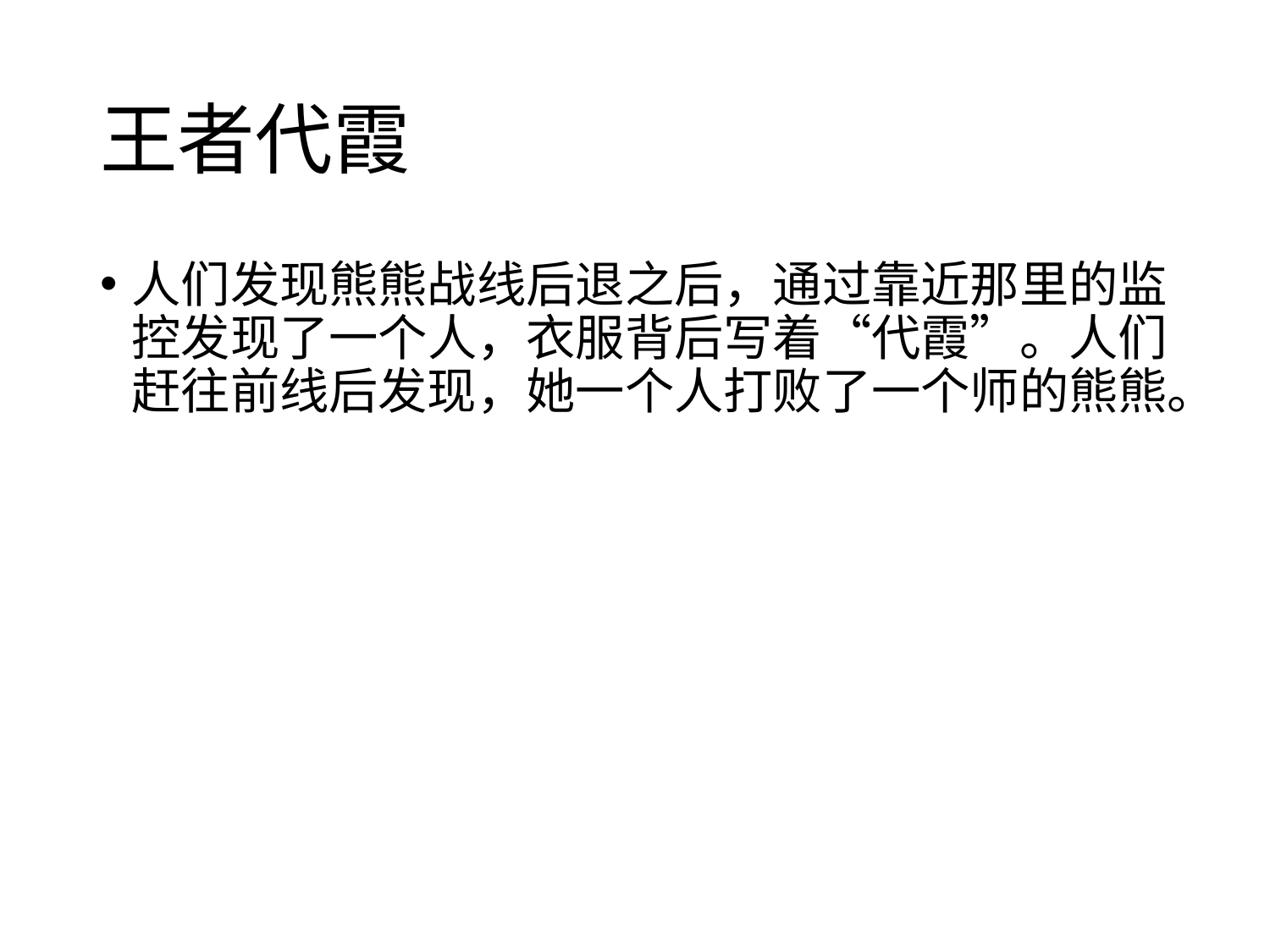

# 王者代霞
人们发现熊熊战线后退之后，通过靠近那里的监控发现了一个人，衣服背后写着“代霞”。人们赶往前线后发现，她一个人打败了一个师的熊熊。